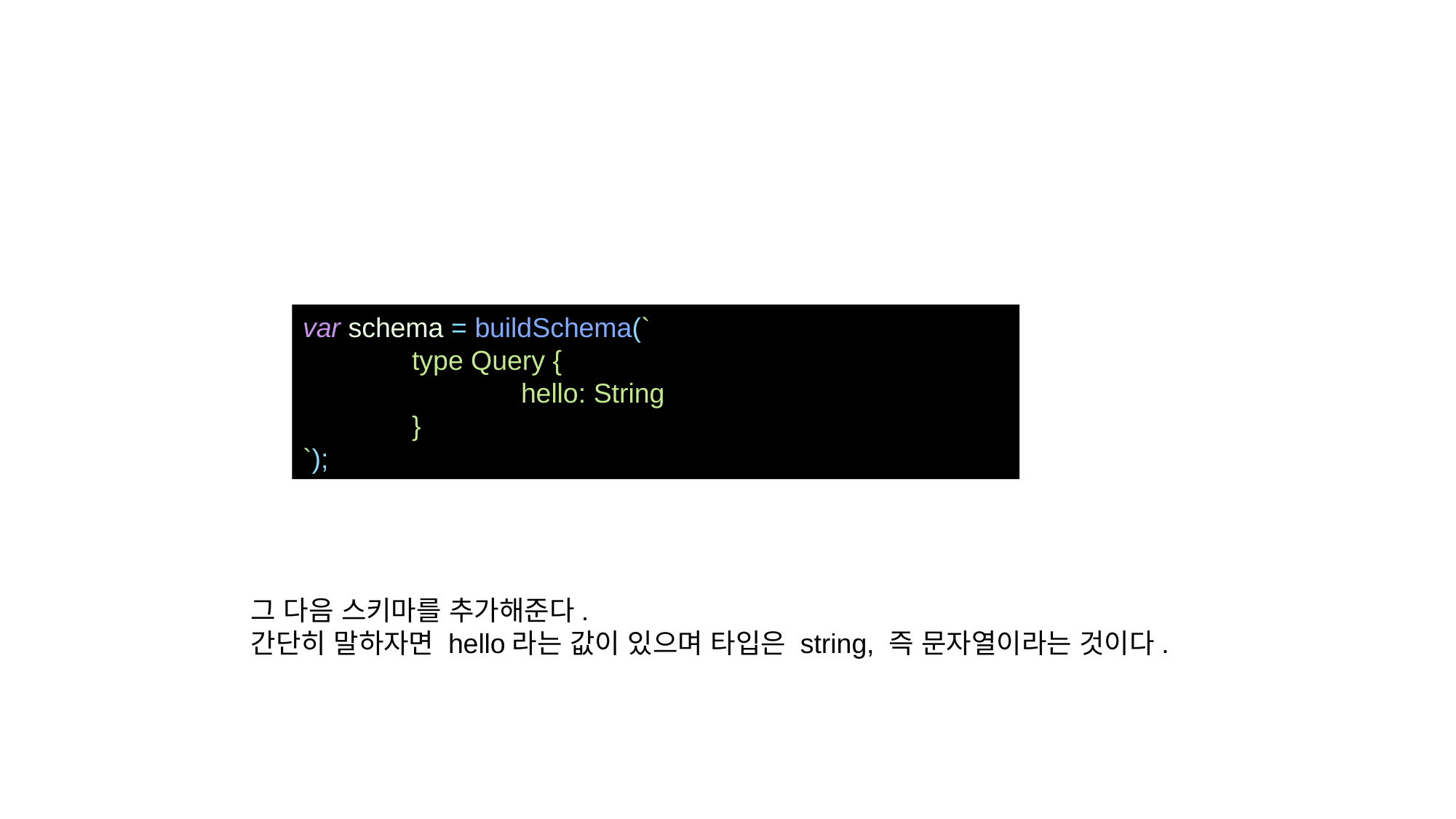

var schema = buildSchema(`
	type Query {
		hello: String
	}
`);
그 다음 스키마를 추가해준다.
간단히 말하자면 hello라는 값이 있으며 타입은 string, 즉 문자열이라는 것이다.